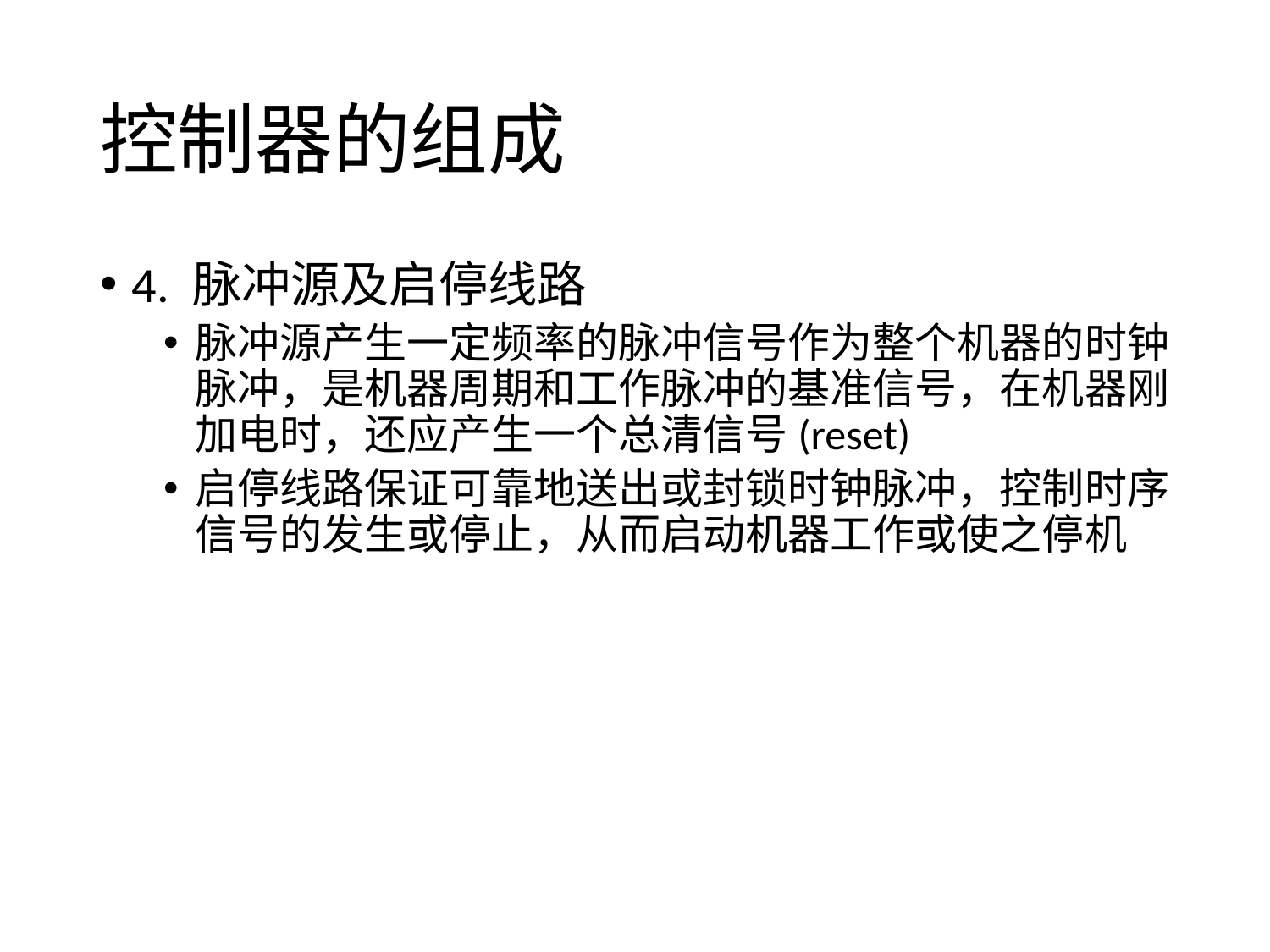

# 控制器的组成
4. 脉冲源及启停线路
脉冲源产生一定频率的脉冲信号作为整个机器的时钟脉冲，是机器周期和工作脉冲的基准信号，在机器刚加电时，还应产生一个总清信号(reset)
启停线路保证可靠地送出或封锁时钟脉冲，控制时序信号的发生或停止，从而启动机器工作或使之停机